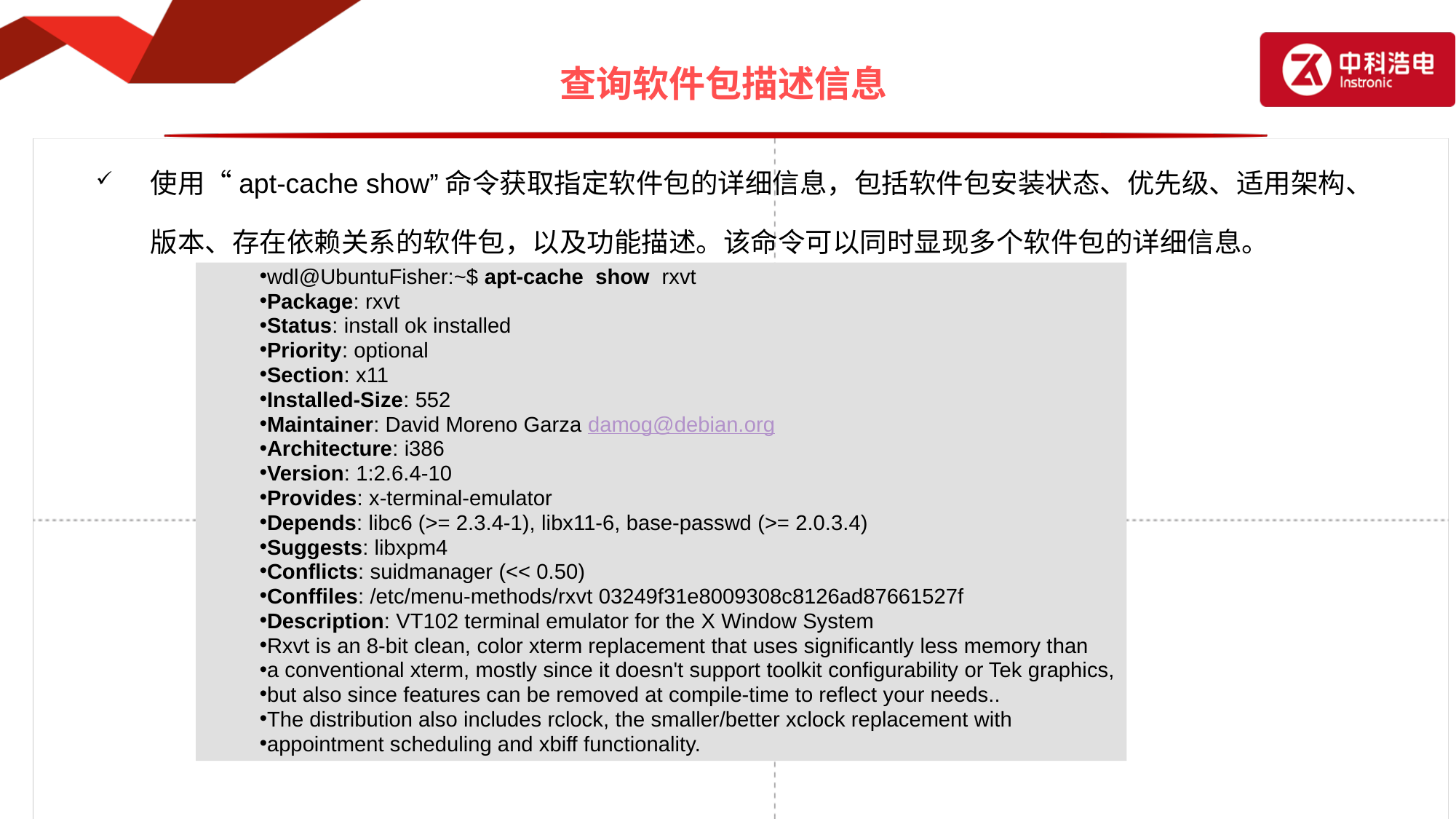

# 查询软件包描述信息
使用“apt-cache show”命令获取指定软件包的详细信息，包括软件包安装状态、优先级、适用架构、版本、存在依赖关系的软件包，以及功能描述。该命令可以同时显现多个软件包的详细信息。
wdl@UbuntuFisher:~$ apt-cache  show  rxvt
Package: rxvt
Status: install ok installed
Priority: optional
Section: x11
Installed-Size: 552
Maintainer: David Moreno Garza damog@debian.org
Architecture: i386
Version: 1:2.6.4-10
Provides: x-terminal-emulator
Depends: libc6 (>= 2.3.4-1), libx11-6, base-passwd (>= 2.0.3.4)
Suggests: libxpm4
Conflicts: suidmanager (<< 0.50)
Conffiles: /etc/menu-methods/rxvt 03249f31e8009308c8126ad87661527f
Description: VT102 terminal emulator for the X Window System
Rxvt is an 8-bit clean, color xterm replacement that uses significantly less memory than
a conventional xterm, mostly since it doesn't support toolkit configurability or Tek graphics,
but also since features can be removed at compile-time to reflect your needs..
The distribution also includes rclock, the smaller/better xclock replacement with
appointment scheduling and xbiff functionality.